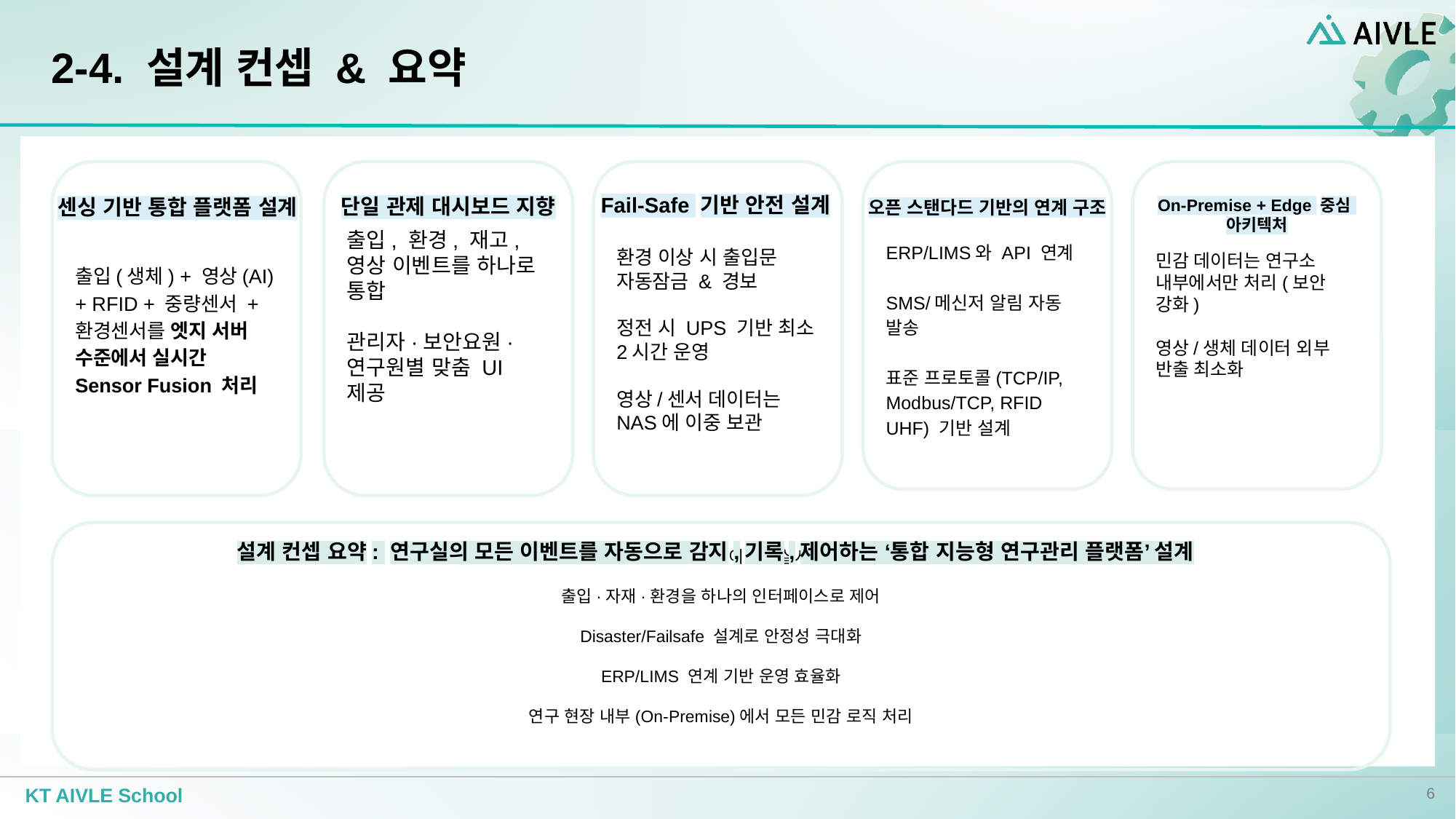

# 2-4. 설계 컨셉 & 요약
출입(생체) + 영상(AI) + RFID + 중량센서 + 환경센서를 엣지 서버 수준에서 실시간 Sensor Fusion 처리
출입, 환경, 재고, 영상 이벤트를 하나로 통합
관리자·보안요원·연구원별 맞춤 UI 제공

환경 이상 시 출입문 자동잠금 & 경보

정전 시 UPS 기반 최소 2시간 운영

영상/센서 데이터는 NAS에 이중 보관

ERP/LIMS와 API 연계

SMS/메신저 알림 자동 발송

표준 프로토콜(TCP/IP, Modbus/TCP, RFID UHF) 기반 설계

민감 데이터는 연구소 내부에서만 처리(보안 강화)
영상/생체 데이터 외부 반출 최소화

Fail-Safe 기반 안전 설계
단일 관제 대시보드 지향
센싱 기반 통합 플랫폼 설계
오픈 스탠다드 기반의 연계 구조
On-Premise + Edge 중심  아키텍처
생체·RFID·영상·중량·환경 데이터의 실시간 Sensor Fusion
출입·자재·환경을 하나의 인터페이스로 제어
Disaster/Failsafe 설계로 안정성 극대화
ERP/LIMS 연계 기반 운영 효율화
연구 현장 내부(On-Premise)에서 모든 민감 로직 처리

설계 컨셉 요약: 연구실의 모든 이벤트를 자동으로 감지,기록,제어하는 ‘통합 지능형 연구관리 플랫폼’ 설계